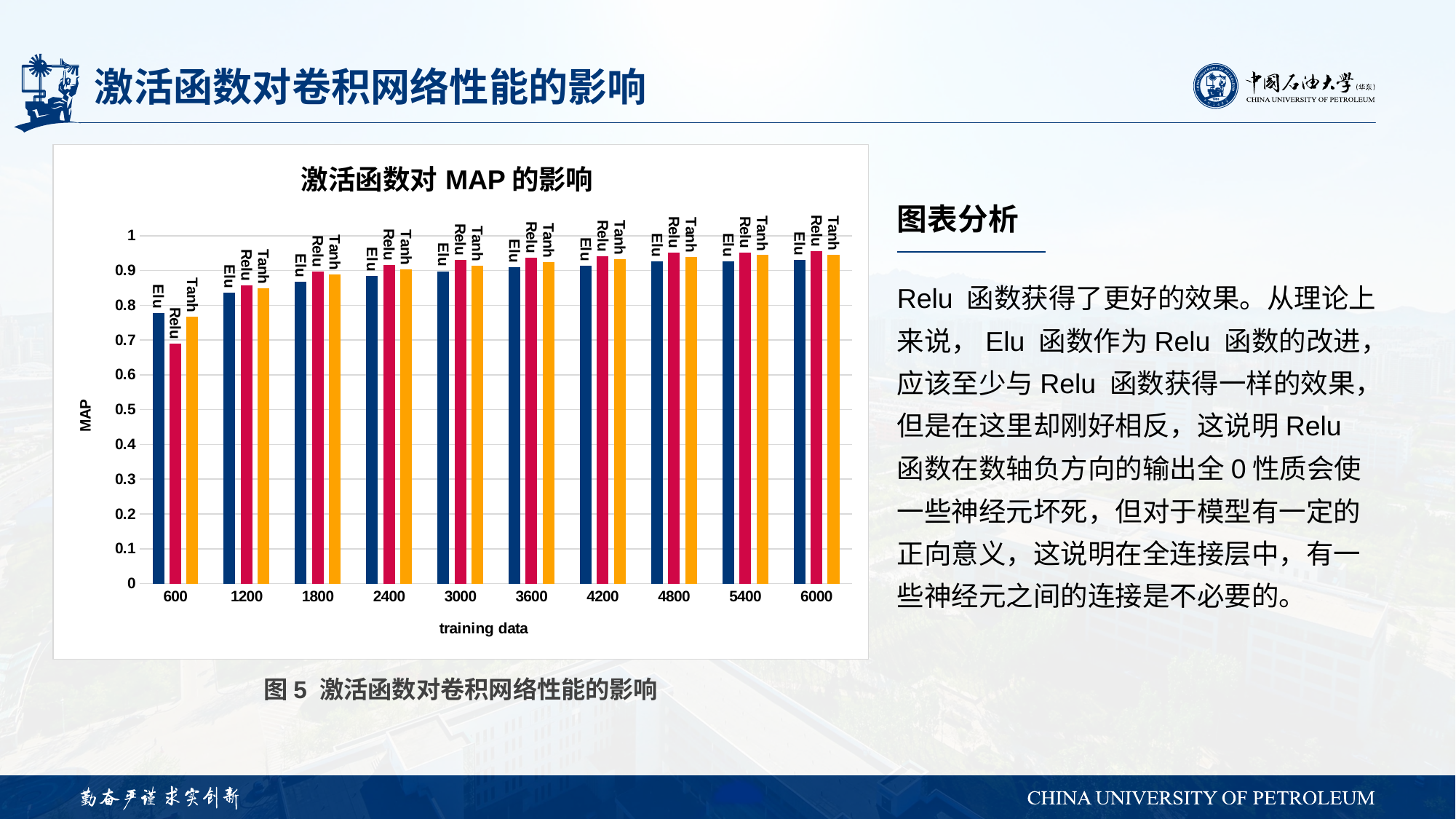

# 激活函数对卷积网络性能的影响

### Chart: 激活函数对MAP的影响

| Category | Elu | Relu | Tanh |
|---|---|---|---|
| 600 | 0.778406523194638 | 0.688785034293012 | 0.766568162737289 |
| 1200 | 0.835512372072332 | 0.856482846511648 | 0.847855555303438 |
| 1800 | 0.867964533712507 | 0.897147036092189 | 0.889111483123086 |
| 2400 | 0.884999817181727 | 0.915744573617492 | 0.902967701863812 |
| 3000 | 0.89778494988974 | 0.92980384997457 | 0.914387768815653 |
| 3600 | 0.909293889387743 | 0.936359186303732 | 0.923509548564259 |
| 4200 | 0.914317295922623 | 0.940527709767907 | 0.931720020462119 |
| 4800 | 0.926235354924781 | 0.950562630919606 | 0.939325329730478 |
| 5400 | 0.926873201182889 | 0.951335745511479 | 0.944108512053231 |
| 6000 | 0.929392396324274 | 0.954663345873452 | 0.94429640110648 |
图表分析
Relu 函数获得了更好的效果。从理论上来说，Elu 函数作为Relu 函数的改进，应该至少与Relu 函数获得一样的效果，但是在这里却刚好相反，这说明Relu 函数在数轴负方向的输出全0性质会使一些神经元坏死，但对于模型有一定的正向意义，这说明在全连接层中，有一些神经元之间的连接是不必要的。
图5 激活函数对卷积网络性能的影响